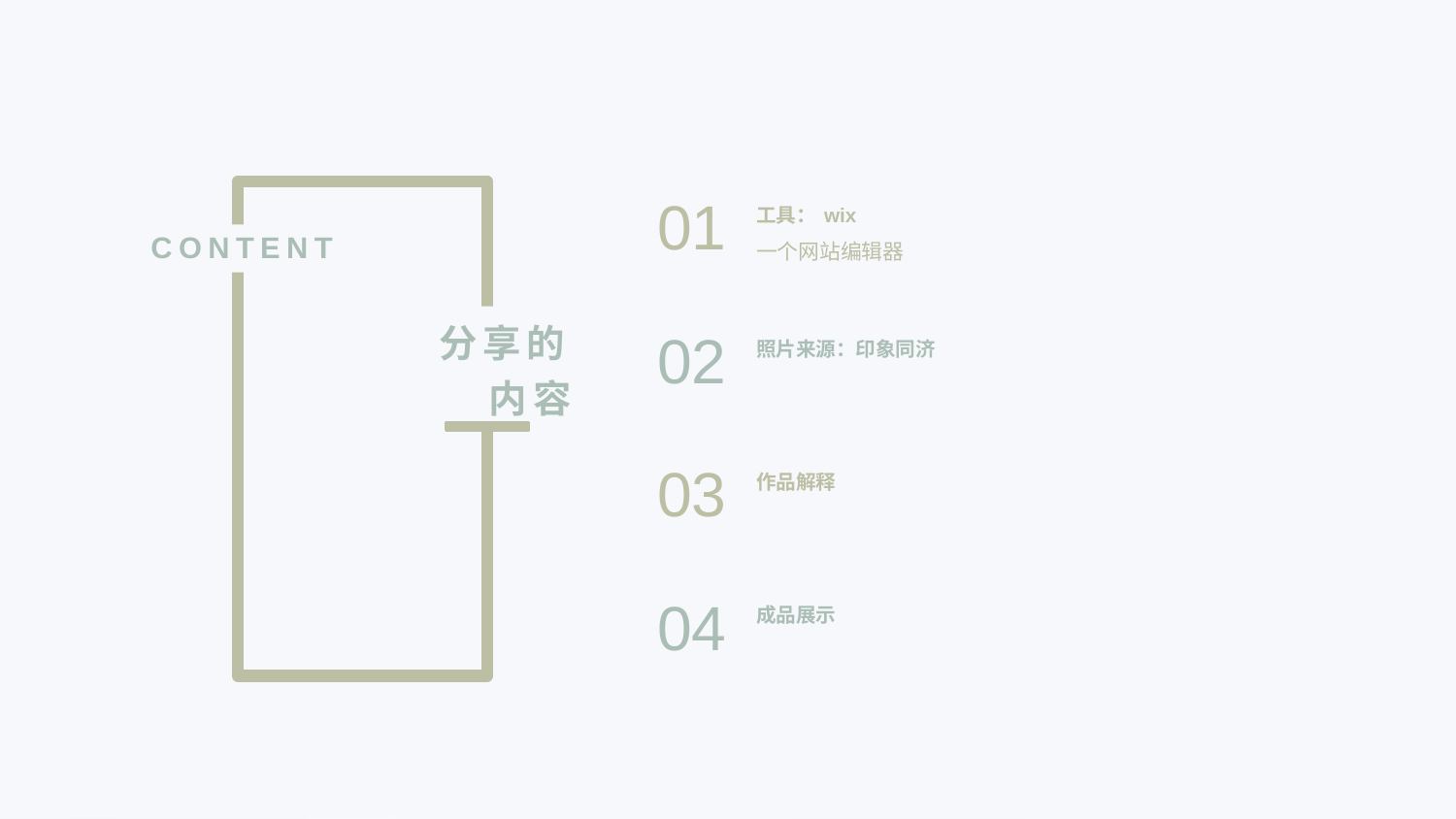

CONTENT
分享的内容

01
工具： wix
一个网站编辑器
02
照片来源：印象同济

03
作品解释

04
成品展示